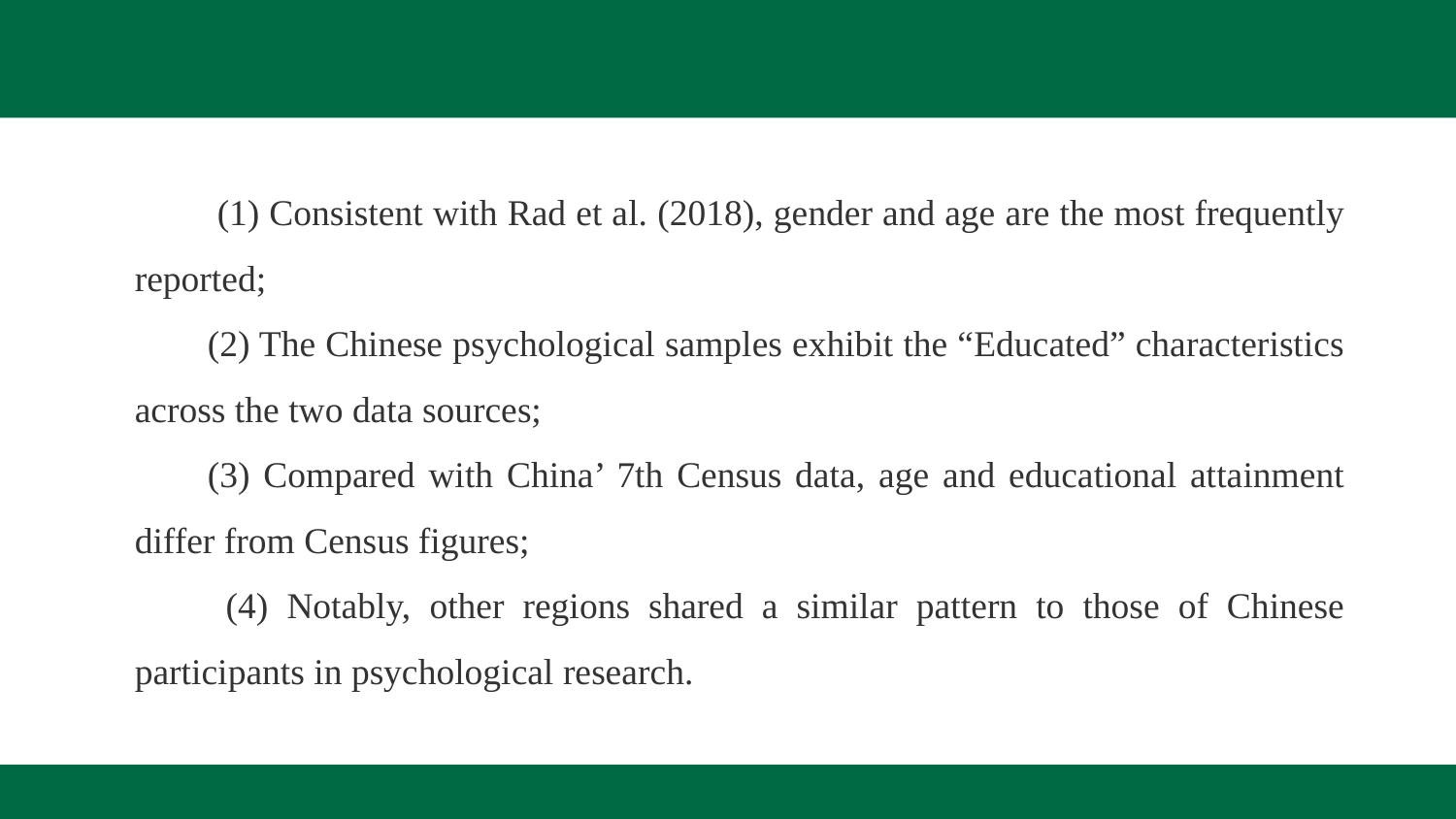

Research background
 (1) Consistent with Rad et al. (2018), gender and age are the most frequently reported;
(2) The Chinese psychological samples exhibit the “Educated” characteristics across the two data sources;
(3) Compared with China’ 7th Census data, age and educational attainment differ from Census figures;
 (4) Notably, other regions shared a similar pattern to those of Chinese participants in psychological research.

华中师范大学研究生会